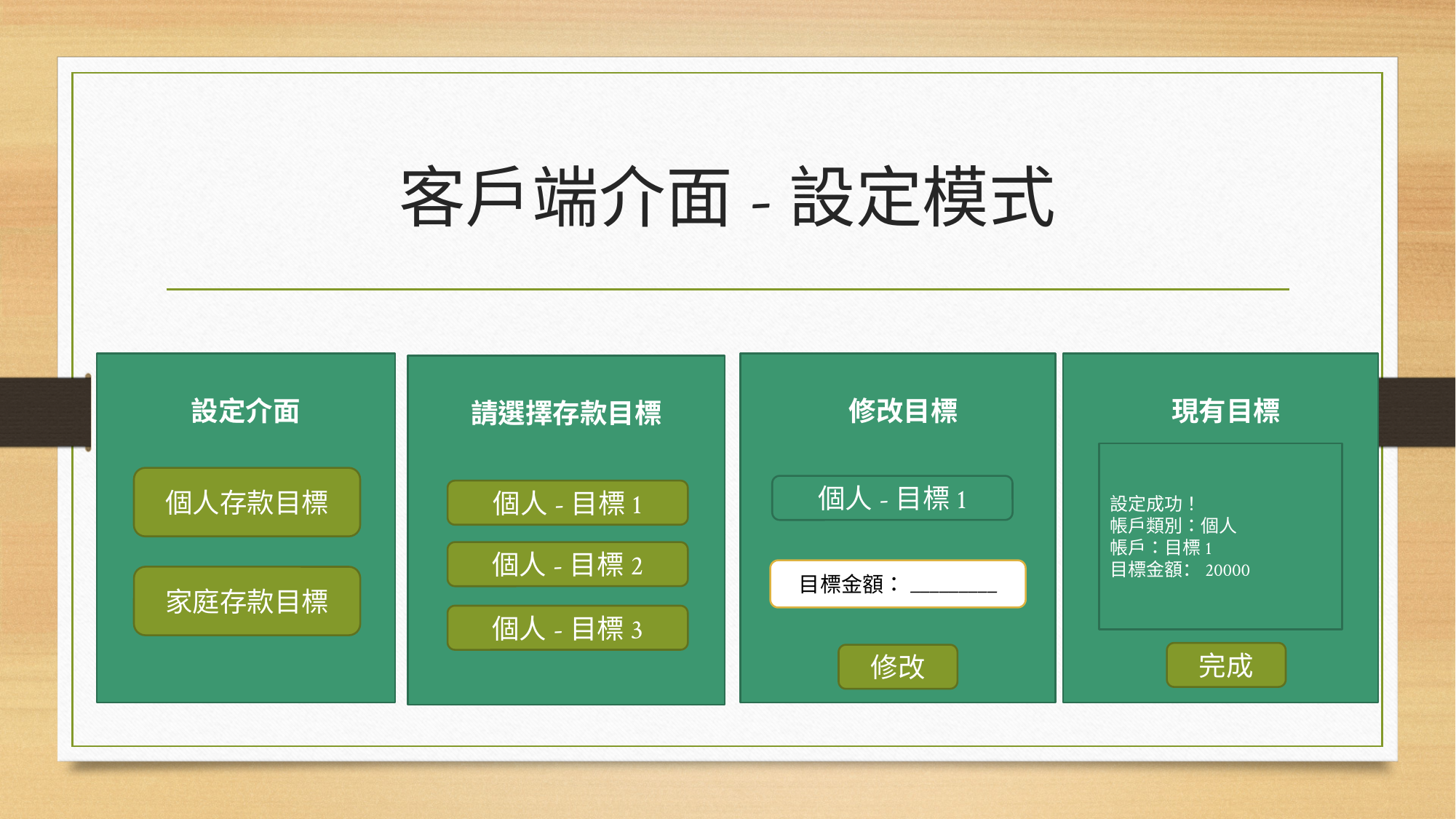

# 客戶端介面-設定模式

設定介面

修改目標
修改

現有目標
完成

請選擇存款目標
個人-目標1
個人-目標2
個人-目標3
設定成功！
帳戶類別：個人
帳戶：目標1
目標金額：20000
個人存款目標
個人-目標1
目標金額：_________
家庭存款目標